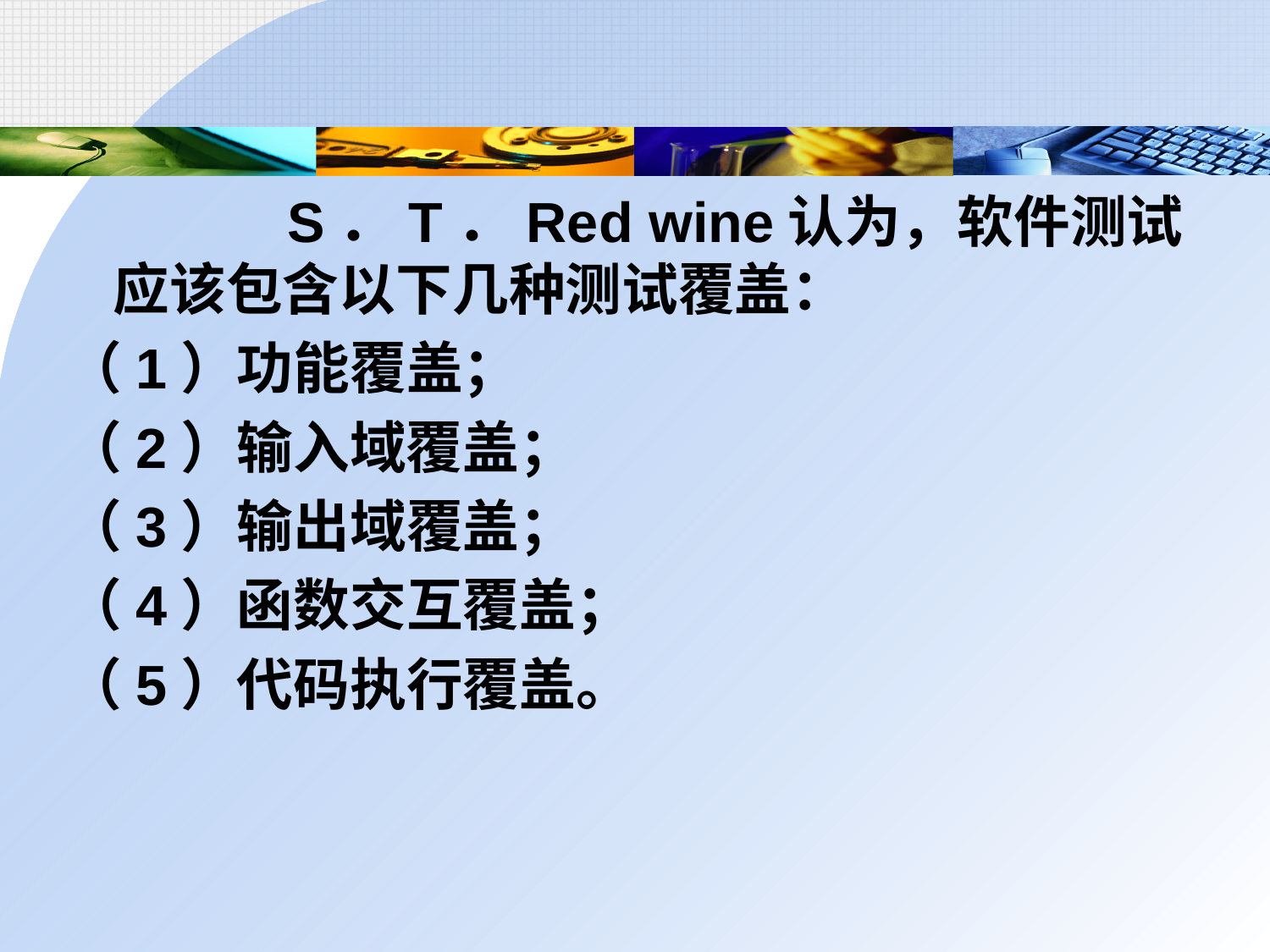

S．T．Red wine认为，软件测试应该包含以下几种测试覆盖：
（1）功能覆盖；
（2）输入域覆盖；
（3）输出域覆盖；
（4）函数交互覆盖；
（5）代码执行覆盖。